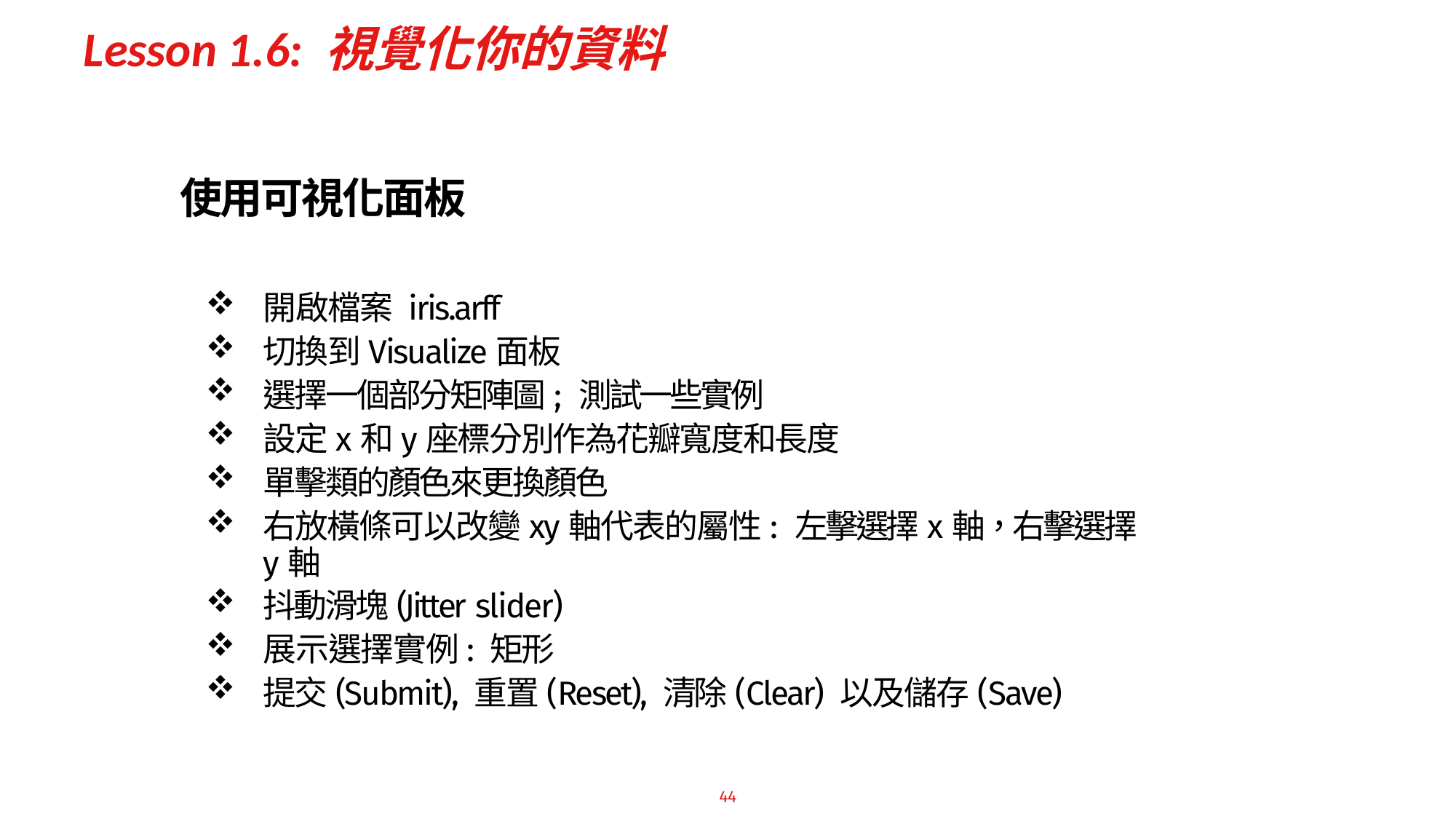

# Lesson 1.6: 視覺化你的資料
使用可視化面板

開啟檔案 iris.arff
切換到Visualize面板
選擇一個部分矩陣圖; 測試一些實例
設定x和y座標分別作為花瓣寬度和長度
單擊類的顏色來更換顏色
右放橫條可以改變xy軸代表的屬性: 左擊選擇x軸，右擊選擇y軸
抖動滑塊(Jitter slider)
展示選擇實例: 矩形
提交(Submit), 重置(Reset), 清除(Clear) 以及儲存(Save)
44